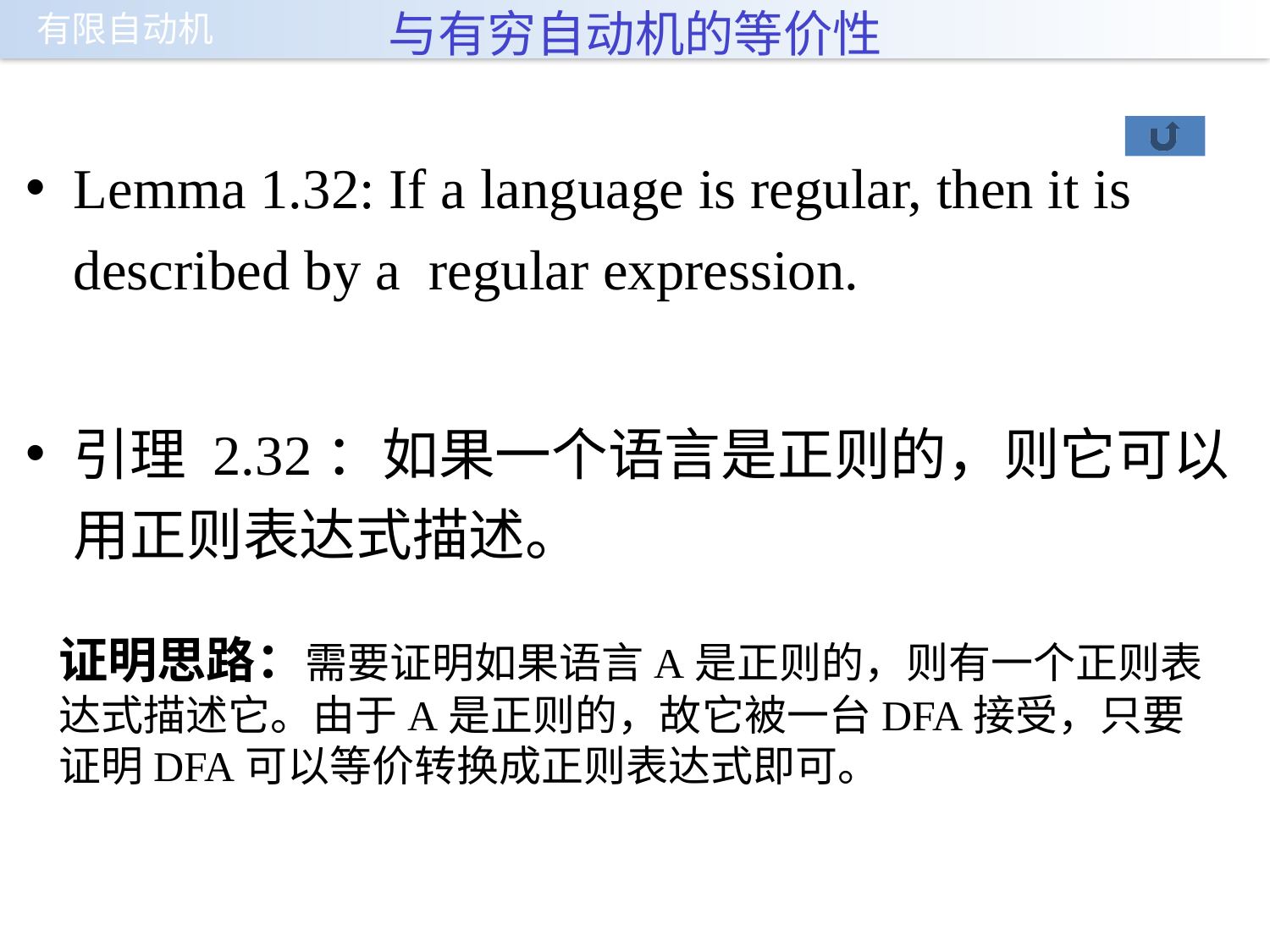

# 与有穷自动机的等价性

Lemma 1.32: If a language is regular, then it is described by a  regular expression.

引理 2.32：如果一个语言是正则的，则它可以用正则表达式描述。

证明思路：需要证明如果语言A是正则的，则有一个正则表达式描述它。由于A是正则的，故它被一台DFA接受，只要证明DFA可以等价转换成正则表达式即可。